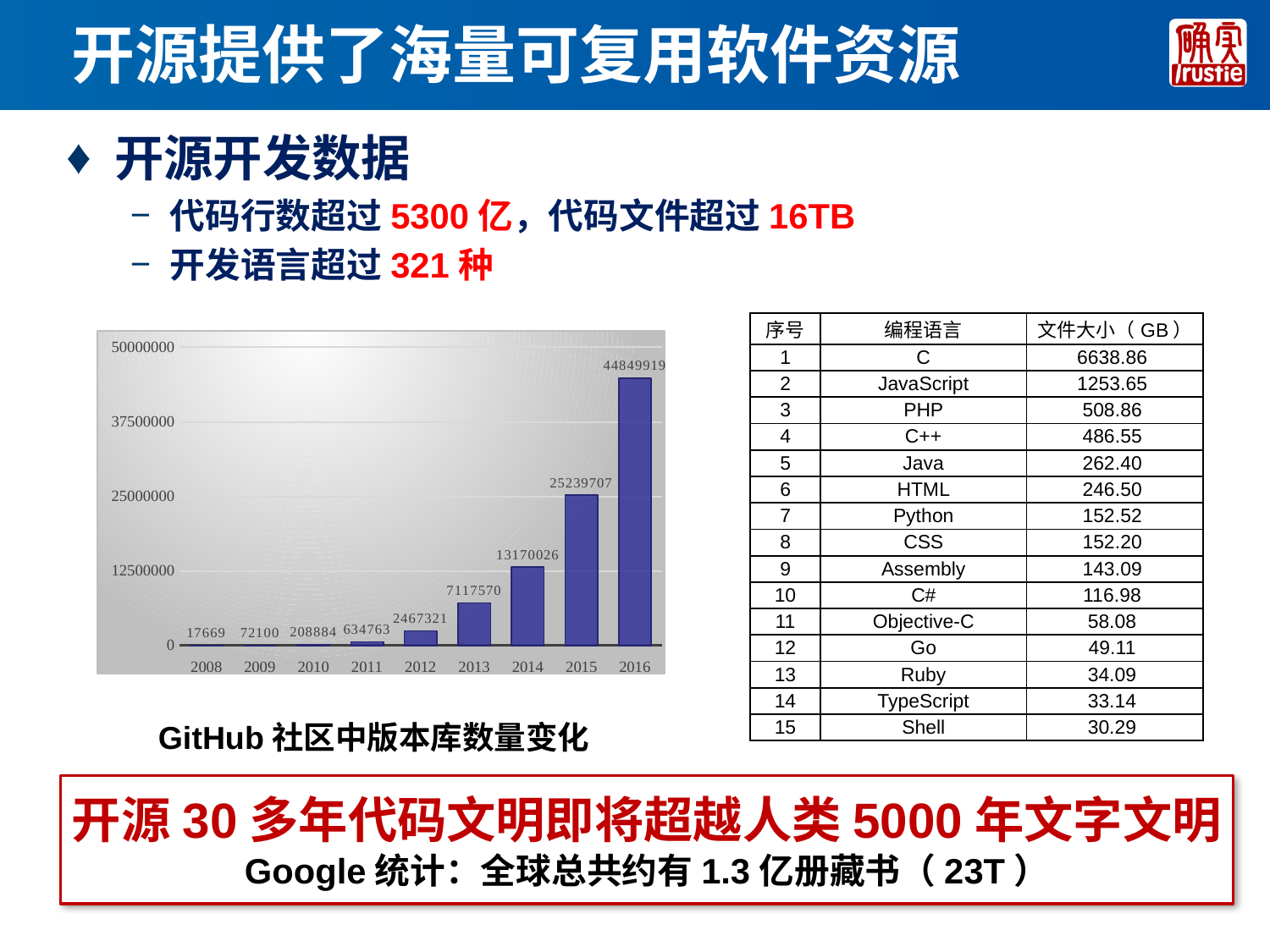

# 开源提供了海量可复用软件资源
开源开发数据
代码行数超过5300亿，代码文件超过16TB
开发语言超过321种
| 序号 | 编程语言 | 文件大小（GB） |
| --- | --- | --- |
| 1 | C | 6638.86 |
| 2 | JavaScript | 1253.65 |
| 3 | PHP | 508.86 |
| 4 | C++ | 486.55 |
| 5 | Java | 262.40 |
| 6 | HTML | 246.50 |
| 7 | Python | 152.52 |
| 8 | CSS | 152.20 |
| 9 | Assembly | 143.09 |
| 10 | C# | 116.98 |
| 11 | Objective-C | 58.08 |
| 12 | Go | 49.11 |
| 13 | Ruby | 34.09 |
| 14 | TypeScript | 33.14 |
| 15 | Shell | 30.29 |

### Chart

| Category | Series2 |
|---|---|
| 2008 | 17669.0 |
| 2009 | 72100.0 |
| 2010 | 208884.0 |
| 2011 | 634763.0 |
| 2012 | 2467321.0 |
| 2013 | 7117570.0 |
| 2014 | 13170026.0 |
| 2015 | 25239707.0 |
| 2016 | 44849919.0 |
GitHub社区中版本库数量变化
开源30多年代码文明即将超越人类5000年文字文明
Google统计：全球总共约有1.3亿册藏书（23T）